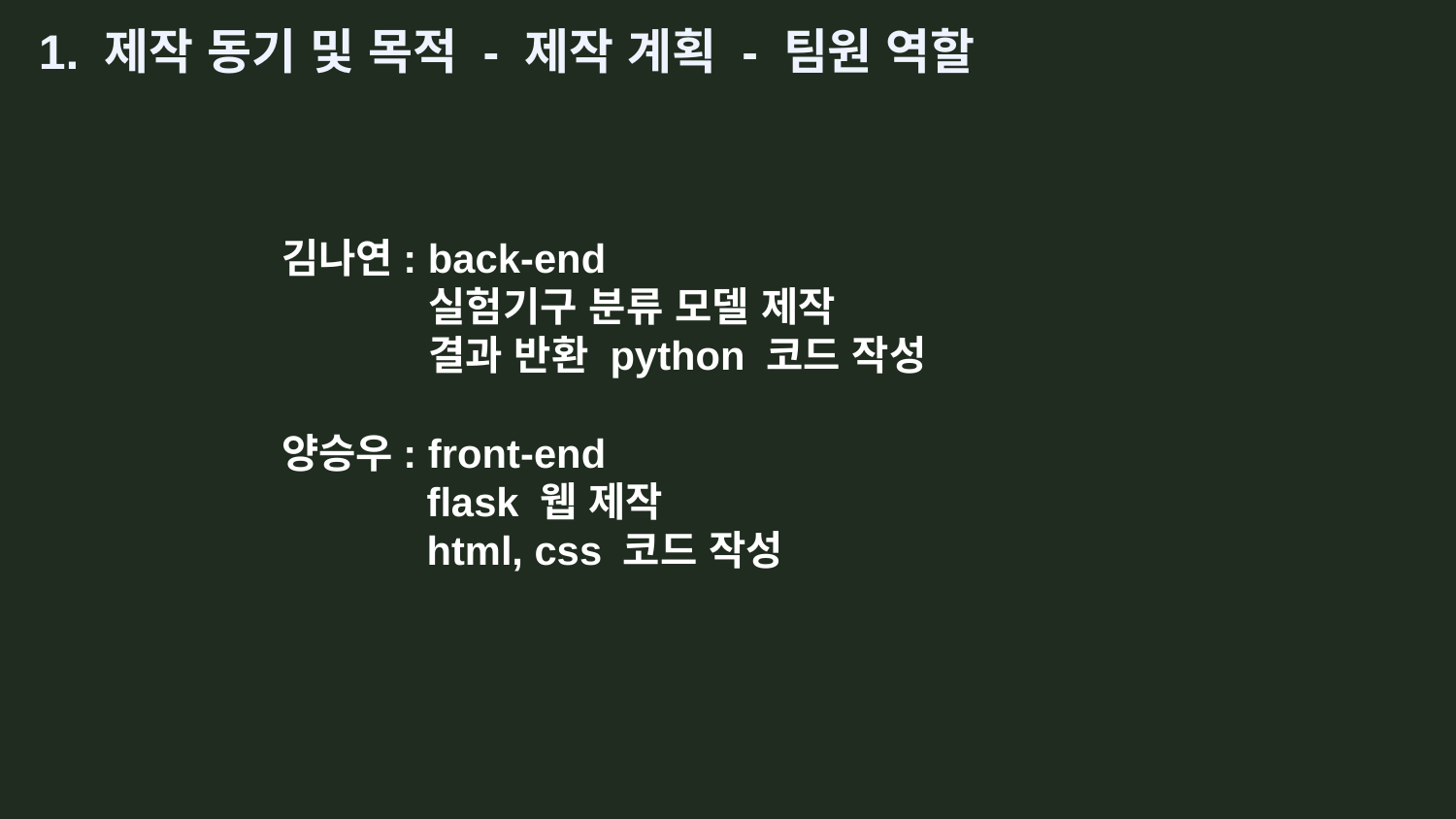

1. 제작 동기 및 목적 - 제작 계획 - 팀원 역할
김나연: back-end
            실험기구 분류 모델 제작
            결과 반환 python 코드 작성

양승우: front-end
             flask 웹 제작
             html, css 코드 작성